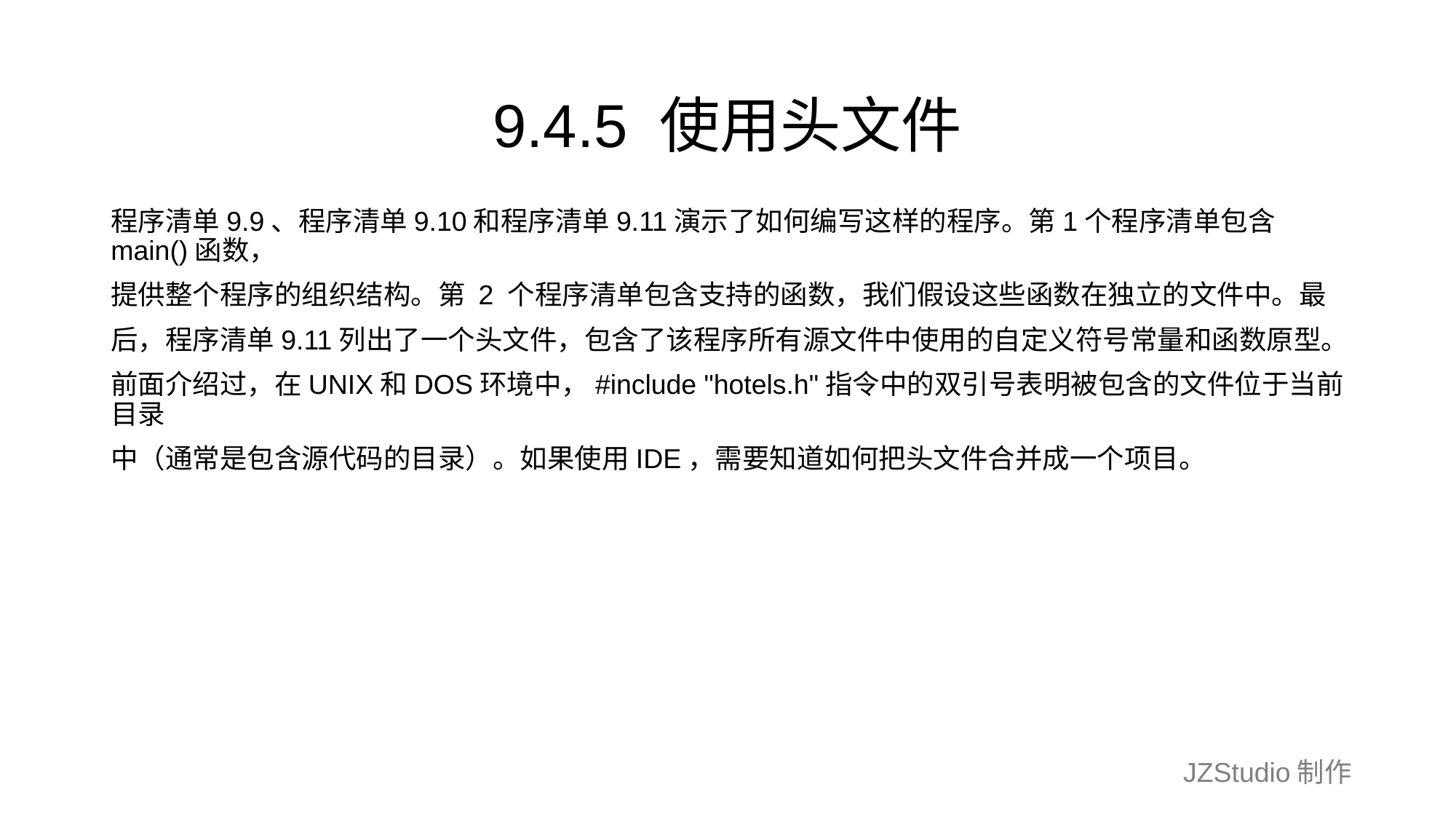

# 9.4.5 使用头文件
程序清单9.9、程序清单9.10和程序清单9.11演示了如何编写这样的程序。第1个程序清单包含main()函数，
提供整个程序的组织结构。第 2 个程序清单包含支持的函数，我们假设这些函数在独立的文件中。最
后，程序清单9.11列出了一个头文件，包含了该程序所有源文件中使用的自定义符号常量和函数原型。
前面介绍过，在UNIX和DOS环境中，#include "hotels.h"指令中的双引号表明被包含的文件位于当前目录
中（通常是包含源代码的目录）。如果使用IDE，需要知道如何把头文件合并成一个项目。